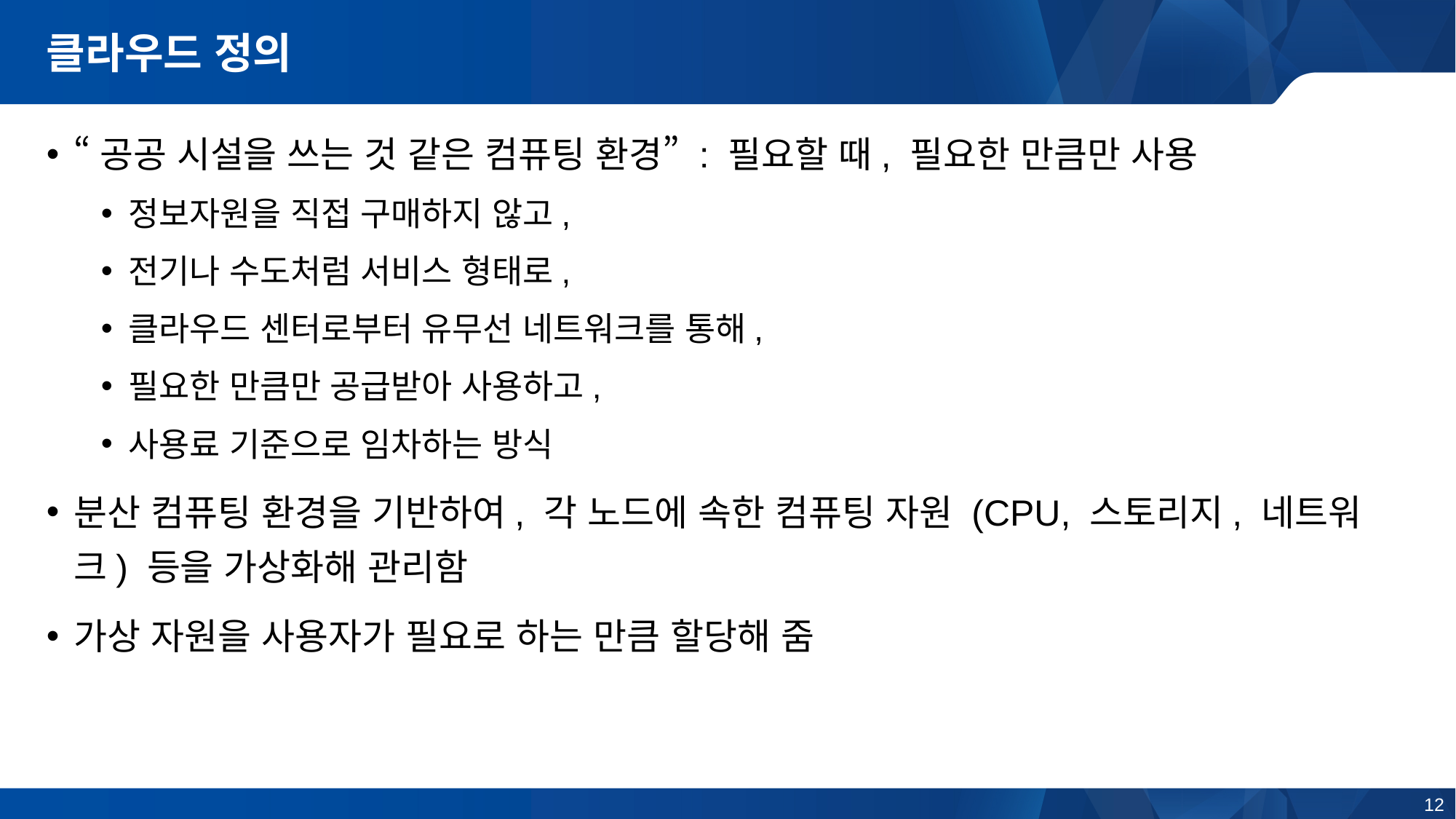

# 클라우드 정의
“공공 시설을 쓰는 것 같은 컴퓨팅 환경” : 필요할 때, 필요한 만큼만 사용
정보자원을 직접 구매하지 않고,
전기나 수도처럼 서비스 형태로,
클라우드 센터로부터 유무선 네트워크를 통해,
필요한 만큼만 공급받아 사용하고,
사용료 기준으로 임차하는 방식
분산 컴퓨팅 환경을 기반하여, 각 노드에 속한 컴퓨팅 자원 (CPU, 스토리지, 네트워크) 등을 가상화해 관리함
가상 자원을 사용자가 필요로 하는 만큼 할당해 줌

12